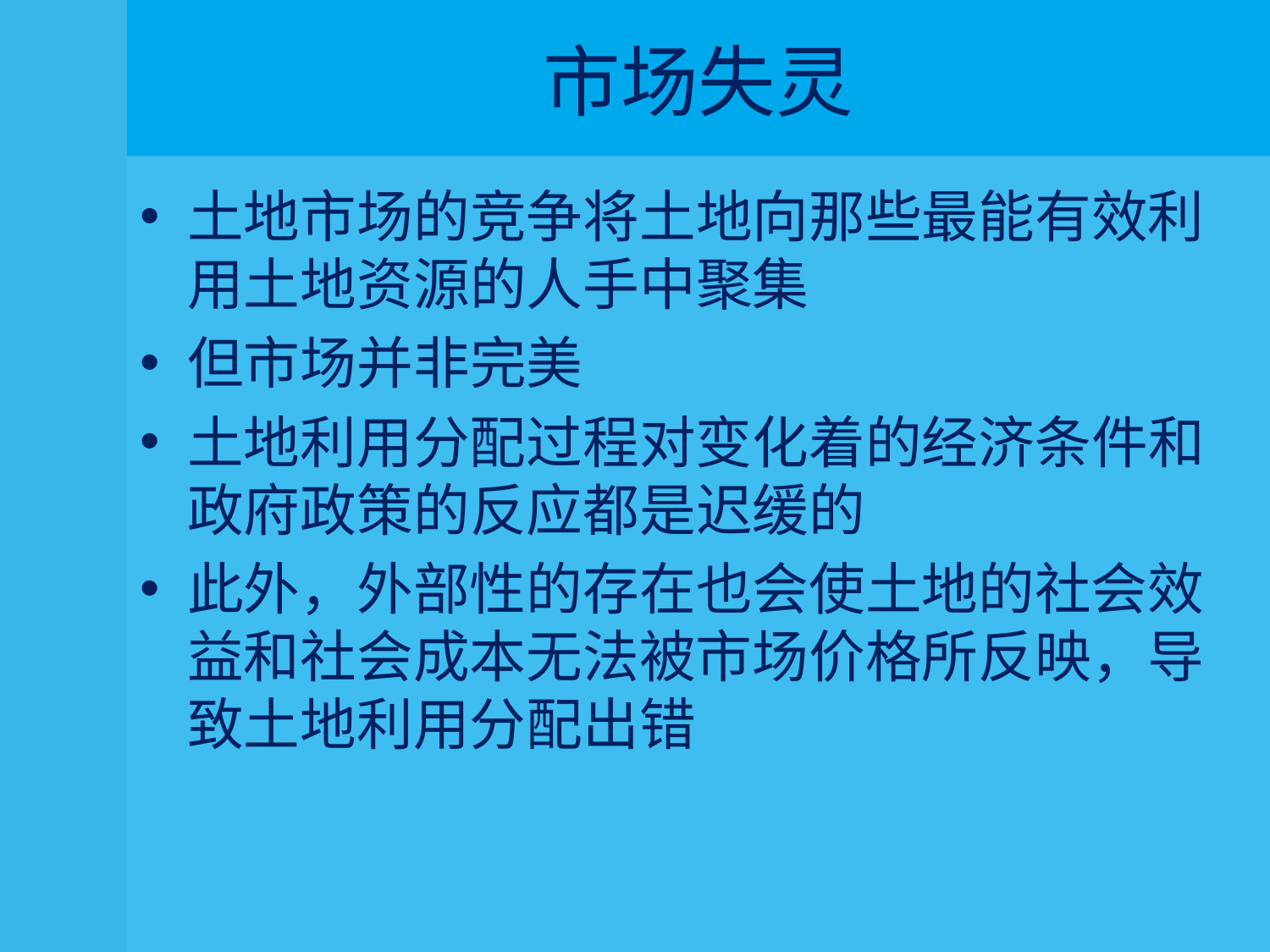

# 市场失灵
土地市场的竞争将土地向那些最能有效利用土地资源的人手中聚集
但市场并非完美
土地利用分配过程对变化着的经济条件和政府政策的反应都是迟缓的
此外，外部性的存在也会使土地的社会效益和社会成本无法被市场价格所反映，导致土地利用分配出错